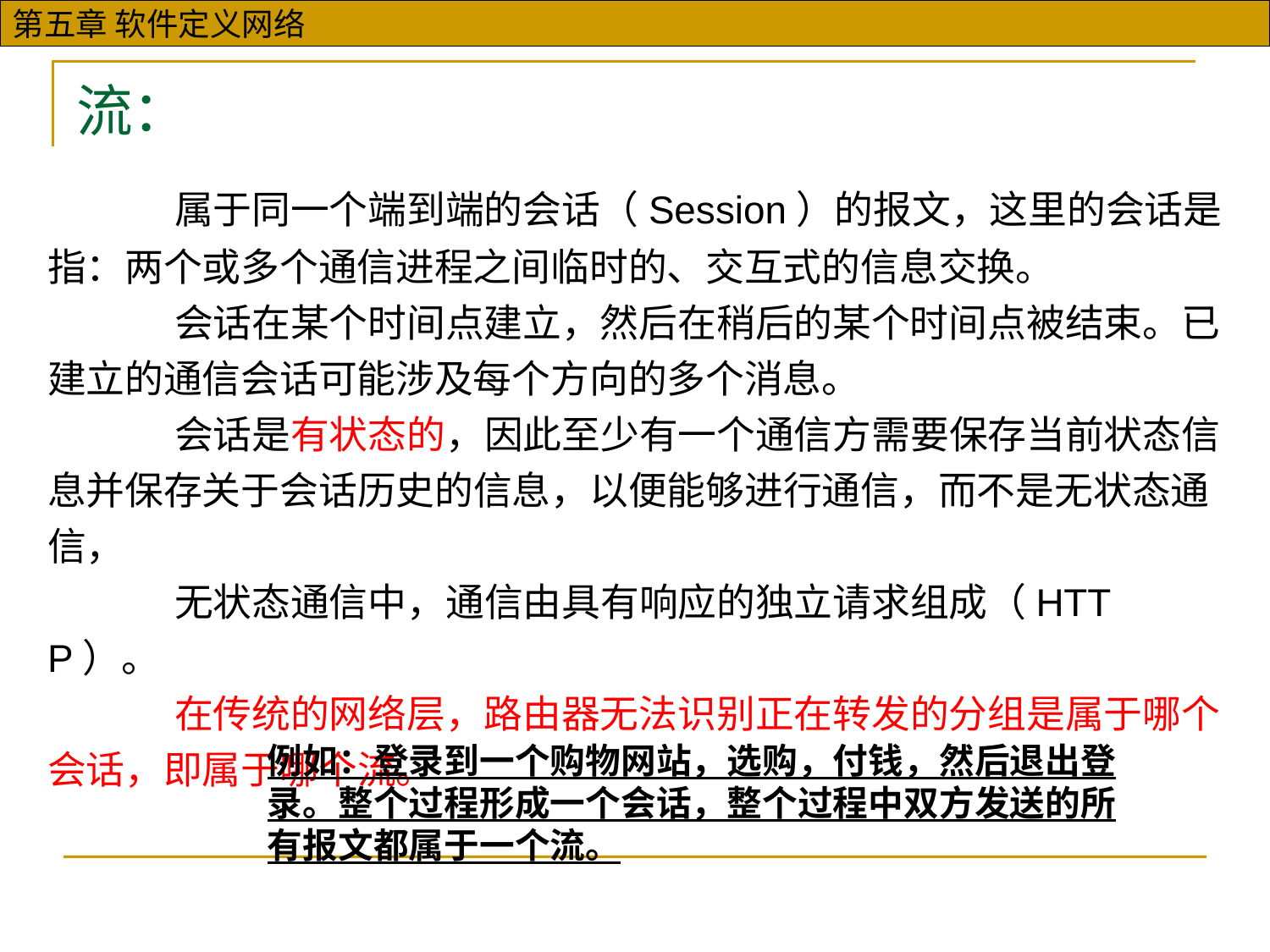

# 流：
	属于同一个端到端的会话（Session）的报文，这里的会话是指：两个或多个通信进程之间临时的、交互式的信息交换。
	会话在某个时间点建立，然后在稍后的某个时间点被结束。已建立的通信会话可能涉及每个方向的多个消息。
	会话是有状态的，因此至少有一个通信方需要保存当前状态信息并保存关于会话历史的信息，以便能够进行通信，而不是无状态通信，
	无状态通信中，通信由具有响应的独立请求组成（HTTP）。
	在传统的网络层，路由器无法识别正在转发的分组是属于哪个会话，即属于哪个流。
例如：登录到一个购物网站，选购，付钱，然后退出登录。整个过程形成一个会话，整个过程中双方发送的所有报文都属于一个流。